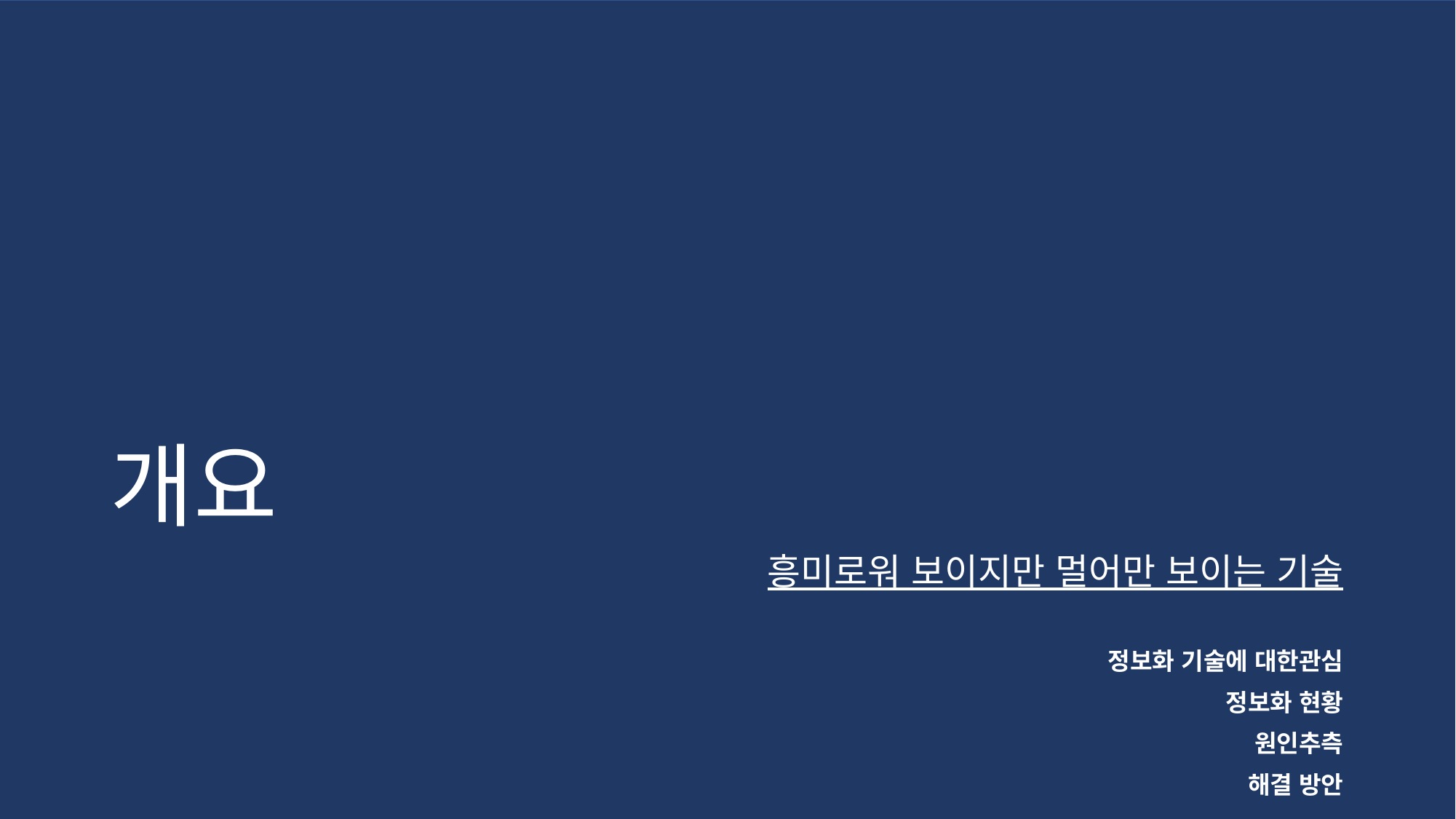

# 개요
흥미로워 보이지만 멀어만 보이는 기술

정보화 기술에 대한관심
정보화 현황
원인추측
해결 방안